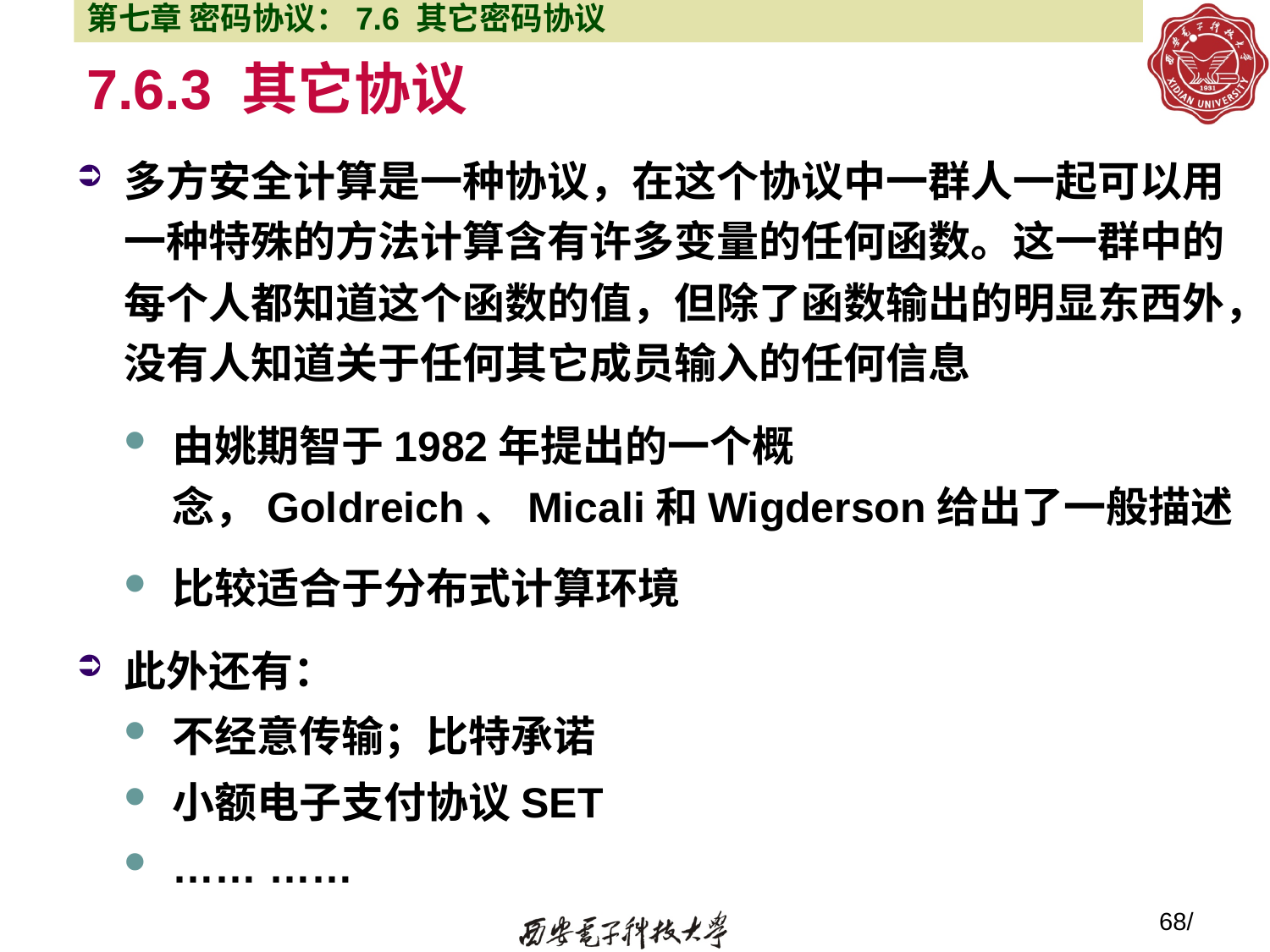

第七章 密码协议：7.6 其它密码协议
# 7.6.3 其它协议
多方安全计算是一种协议，在这个协议中一群人一起可以用一种特殊的方法计算含有许多变量的任何函数。这一群中的每个人都知道这个函数的值，但除了函数输出的明显东西外，没有人知道关于任何其它成员输入的任何信息
由姚期智于1982年提出的一个概念，Goldreich、Micali和Wigderson给出了一般描述
比较适合于分布式计算环境
此外还有：
不经意传输；比特承诺
小额电子支付协议SET
…… ……
68/